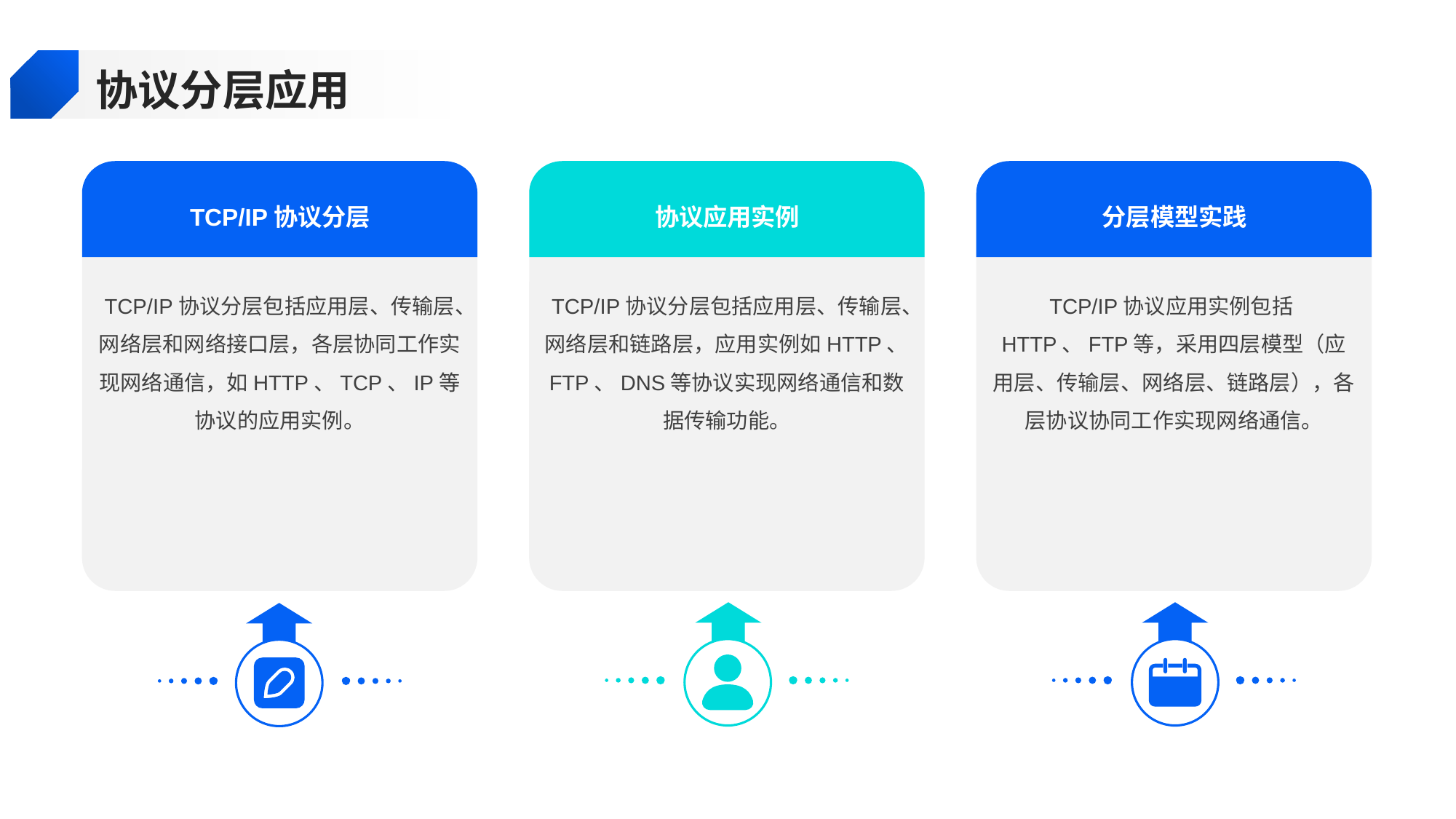

协议分层应用

TCP/IP协议分层
协议应用实例
分层模型实践
TCP/IP协议分层包括应用层、传输层、网络层和网络接口层，各层协同工作实现网络通信，如HTTP、TCP、IP等协议的应用实例。
TCP/IP协议分层包括应用层、传输层、网络层和链路层，应用实例如HTTP、FTP、DNS等协议实现网络通信和数据传输功能。
TCP/IP协议应用实例包括HTTP、FTP等，采用四层模型（应用层、传输层、网络层、链路层），各层协议协同工作实现网络通信。